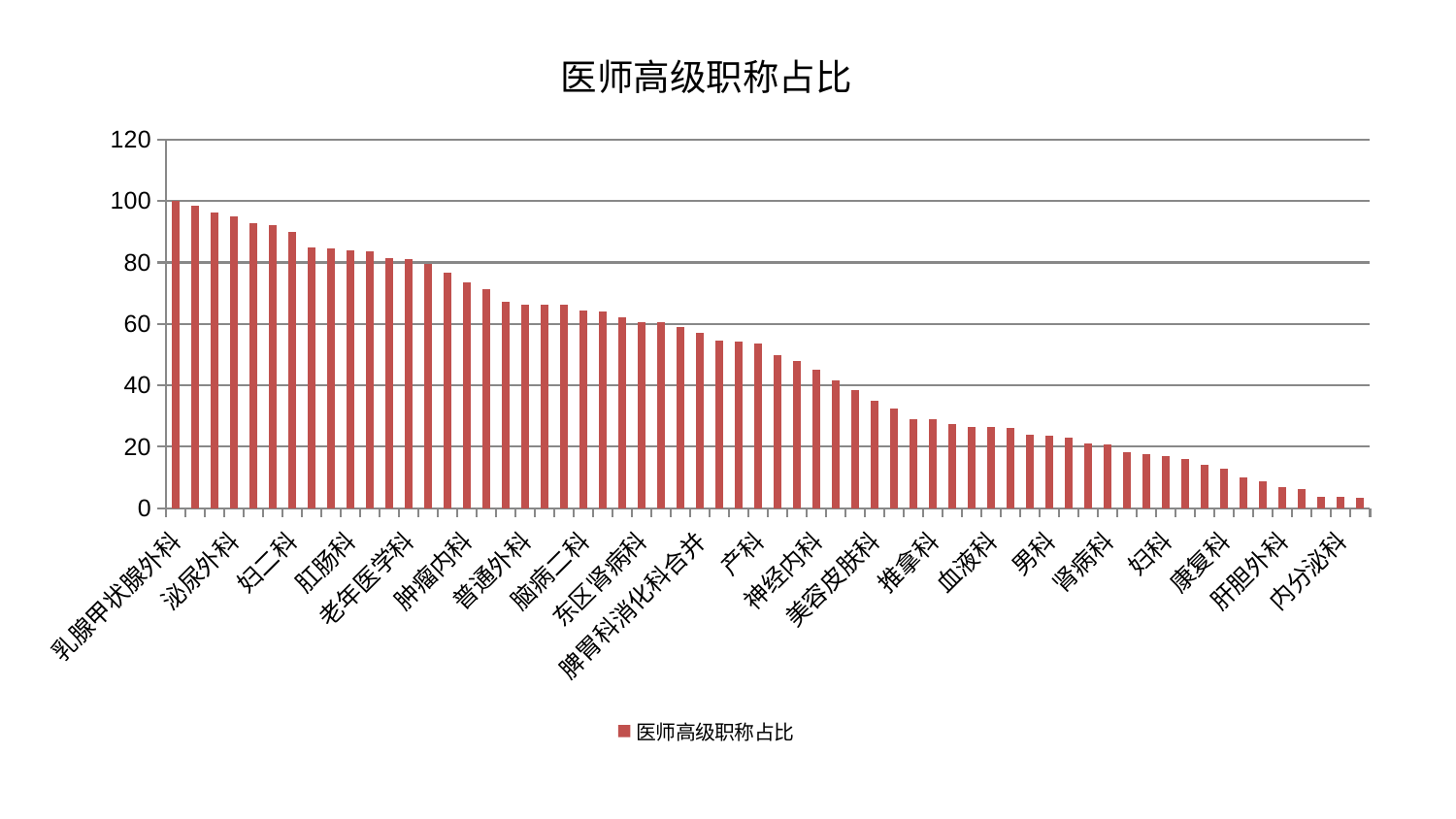

### Chart: 医师高级职称占比

| Category | 医师高级职称占比 |
|---|---|
| 乳腺甲状腺外科 | 99.99999999999999 |
| 胸外科 | 98.37029348485895 |
| 关节骨科 | 96.38948252234543 |
| 泌尿外科 | 95.15358272539893 |
| 皮肤科 | 92.67073712201176 |
| 神经外科 | 92.13162635097473 |
| 妇二科 | 90.12118992808412 |
| 脑病三科 | 84.80273505373763 |
| 医院 | 84.47349953108304 |
| 肛肠科 | 83.9825276649539 |
| 中医外治中心 | 83.55157168504905 |
| 脑病一科 | 81.32101484731452 |
| 老年医学科 | 81.19942548548748 |
| 肾脏内科 | 79.64283142400716 |
| 周围血管科 | 76.73577958221396 |
| 肿瘤内科 | 73.583880743121 |
| 口腔科 | 71.35964672881178 |
| 风湿病科 | 67.1488751443381 |
| 普通外科 | 66.35457926579436 |
| 消化内科 | 66.34582943501776 |
| 骨科 | 66.19348645068828 |
| 脑病二科 | 64.27575197640212 |
| 微创骨科 | 64.06483525325949 |
| 肝病科 | 62.265622521108774 |
| 东区肾病科 | 60.630096575829235 |
| 身心医学科 | 60.48578221161042 |
| 心病二科 | 58.924439781363475 |
| 脾胃科消化科合并 | 57.00182493297204 |
| 创伤骨科 | 54.58001547417497 |
| 心血管内科 | 54.20390731401126 |
| 产科 | 53.73460697948943 |
| 显微骨科 | 49.92704398958387 |
| 心病三科 | 47.919389979323505 |
| 神经内科 | 45.00014800876371 |
| 妇科妇二科合并 | 41.68499943975885 |
| 运动损伤骨科 | 38.536982238278334 |
| 美容皮肤科 | 34.990329569360064 |
| 针灸科 | 32.44022671640123 |
| 重症医学科 | 28.975107731602744 |
| 推拿科 | 28.892491460955448 |
| 眼科 | 27.291569997426244 |
| 心病一科 | 26.596926010598025 |
| 血液科 | 26.466642529465602 |
| 中医经典科 | 26.139030531595555 |
| 呼吸内科 | 23.909891311983507 |
| 男科 | 23.7117330648415 |
| 小儿推拿科 | 22.943647544023854 |
| 综合内科 | 21.18552530738515 |
| 肾病科 | 20.916075997652577 |
| 西区重症医学科 | 18.342481011596547 |
| 心病四科 | 17.69281747801012 |
| 妇科 | 17.031654142272874 |
| 小儿骨科 | 16.138852520162438 |
| 脾胃病科 | 14.15831271677187 |
| 康复科 | 12.928538675169868 |
| 治未病中心 | 9.909438624769884 |
| 东区重症医学科 | 8.63374331520095 |
| 肝胆外科 | 6.982966432605815 |
| 耳鼻喉科 | 6.397478656214044 |
| 脊柱骨科 | 3.733852288556744 |
| 内分泌科 | 3.6652392741294584 |
| 儿科 | 3.4258686565033254 |
164